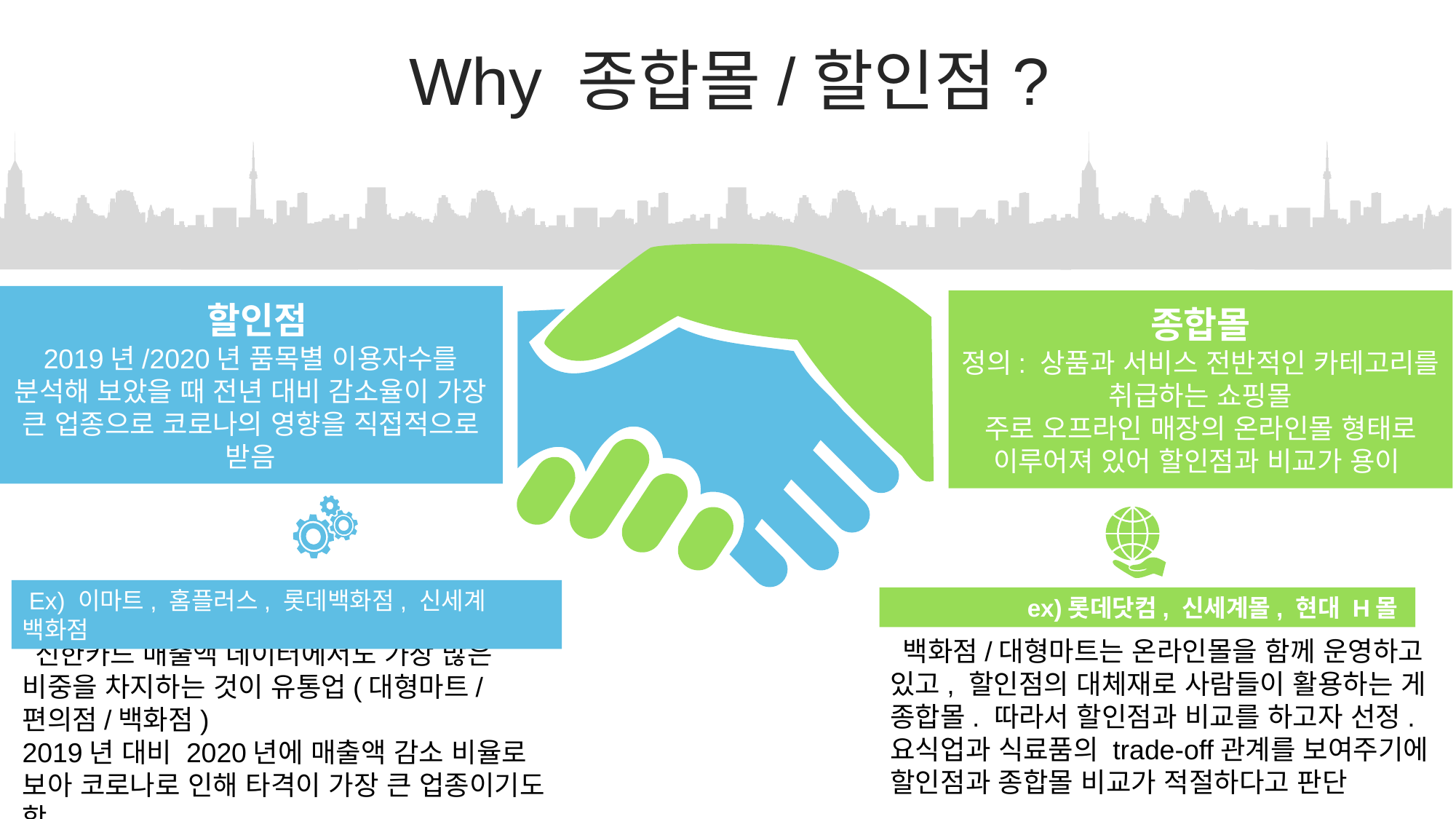

Why 종합몰/할인점?

 할인점
2019년/2020년 품목별 이용자수를 분석해 보았을 때 전년 대비 감소율이 가장 큰 업종으로 코로나의 영향을 직접적으로 받음

종합몰
정의: 상품과 서비스 전반적인 카테고리를 취급하는 쇼핑몰
주로 오프라인 매장의 온라인몰 형태로 이루어져 있어 할인점과 비교가 용이

 Ex) 이마트, 홈플러스, 롯데백화점, 신세계 백화점
 신한카드 매출액 데이터에서도 가장 많은 비중을 차지하는 것이 유통업(대형마트/편의점/백화점)
2019년 대비 2020년에 매출액 감소 비율로 보아 코로나로 인해 타격이 가장 큰 업종이기도 함
ex)롯데닷컴, 신세계몰, 현대 H몰

 백화점/대형마트는 온라인몰을 함께 운영하고 있고, 할인점의 대체재로 사람들이 활용하는 게 종합몰. 따라서 할인점과 비교를 하고자 선정.
요식업과 식료품의 trade-off관계를 보여주기에 할인점과 종합몰 비교가 적절하다고 판단